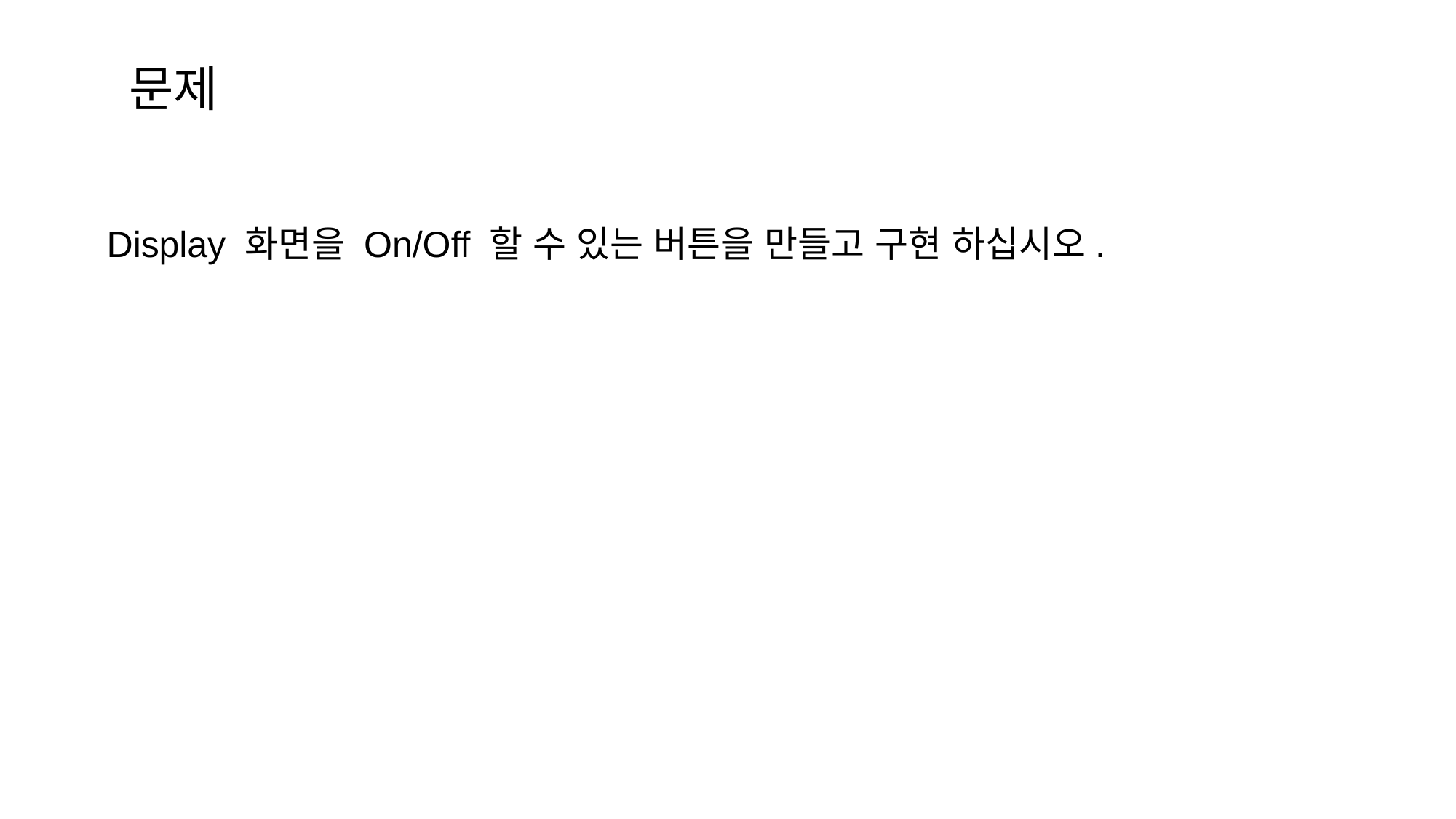

문제
Display 화면을 On/Off 할 수 있는 버튼을 만들고 구현 하십시오.